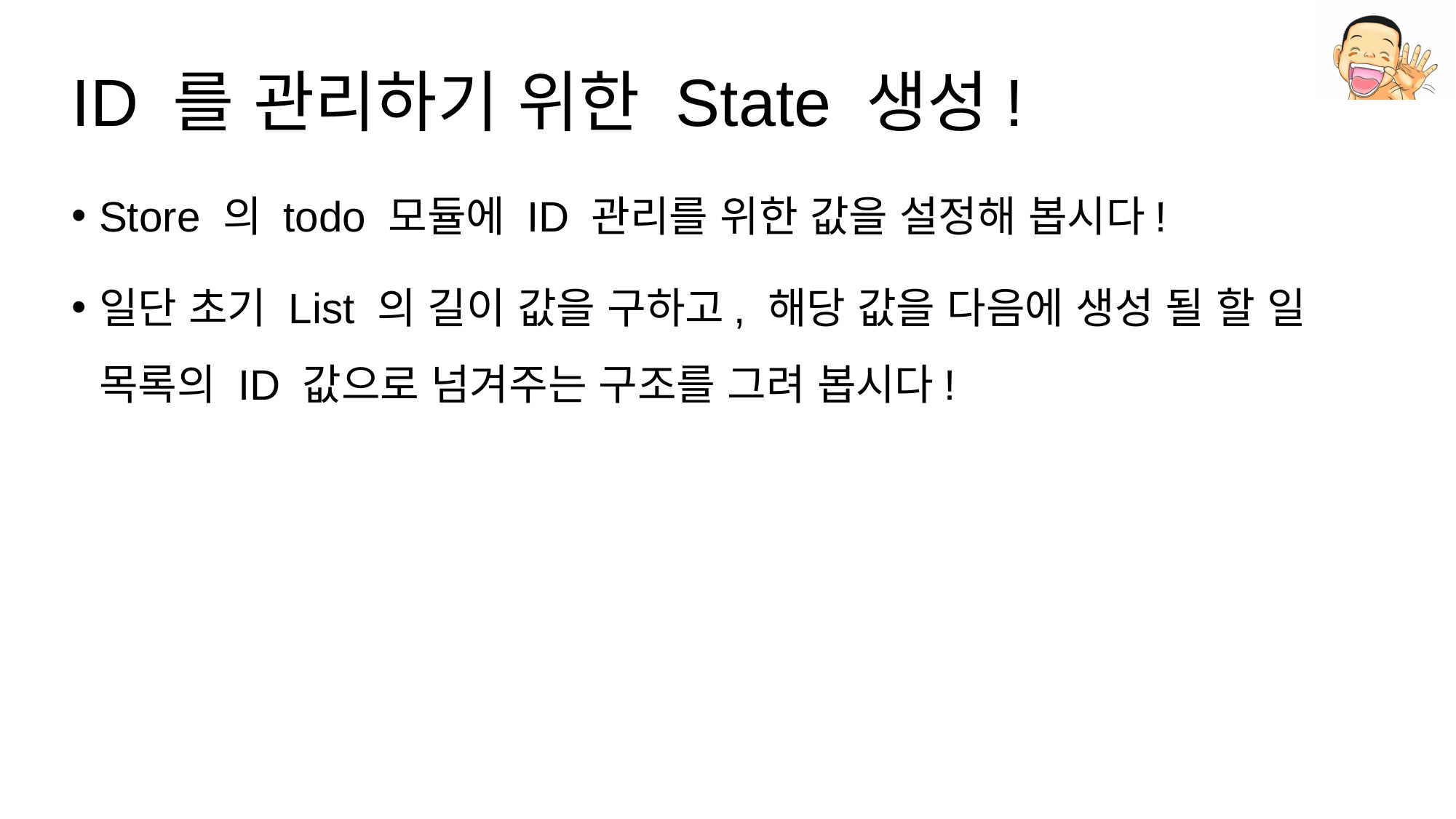

# ID 를 관리하기 위한 State 생성!
Store 의 todo 모듈에 ID 관리를 위한 값을 설정해 봅시다!
일단 초기 List 의 길이 값을 구하고, 해당 값을 다음에 생성 될 할 일 목록의 ID 값으로 넘겨주는 구조를 그려 봅시다!